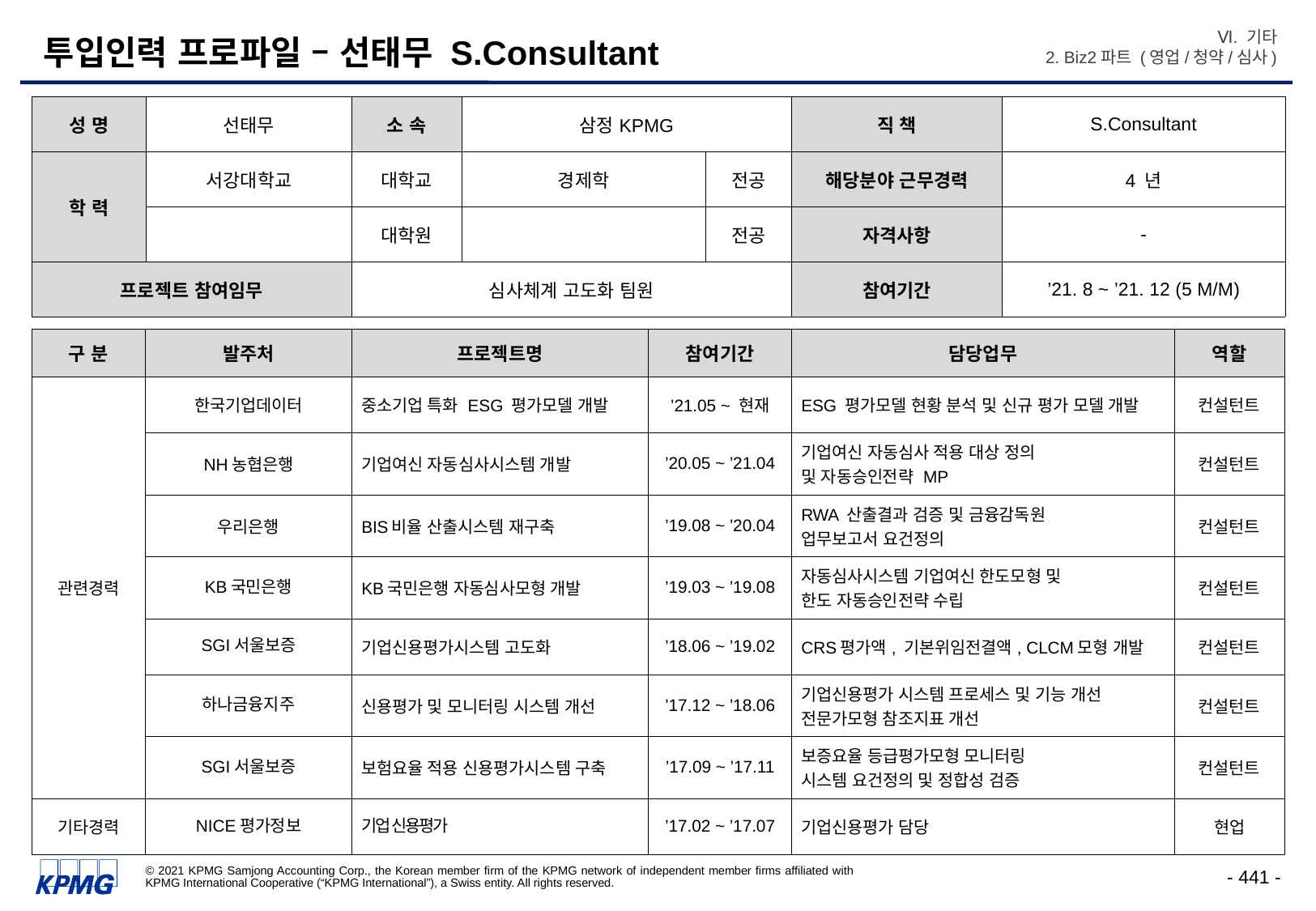

Ⅵ. 기타
2. Biz2파트 (영업/청약/심사)
# 투입인력 프로파일 – 선태무 S.Consultant
| 성 명 | 선태무 | 소 속 | 삼정KPMG |  | 직 책 | S.Consultant |
| --- | --- | --- | --- | --- | --- | --- |
| 학 력 | 서강대학교 | 대학교 | 경제학 | 전공 | 해당분야 근무경력 | 4 년 |
|  |  | 대학원 |  | 전공 | 자격사항 | - |
| 프로젝트 참여임무 |  | 심사체계 고도화 팀원 |  |  | 참여기간 | ’21. 8 ~ ’21. 12 (5 M/M) |
| 구 분 | 발주처 | 프로젝트명 | 참여기간 | 담당업무 | 역할 |
| --- | --- | --- | --- | --- | --- |
| 관련경력 | 한국기업데이터 | 중소기업 특화 ESG 평가모델 개발 | ’21.05 ~ 현재 | ESG 평가모델 현황 분석 및 신규 평가 모델 개발 | 컨설턴트 |
|  | NH농협은행 | 기업여신 자동심사시스템 개발 | ’20.05 ~ ’21.04 | 기업여신 자동심사 적용 대상 정의 및 자동승인전략 MP | 컨설턴트 |
|  | 우리은행 | BIS비율 산출시스템 재구축 | ’19.08 ~ ’20.04 | RWA 산출결과 검증 및 금융감독원 업무보고서 요건정의 | 컨설턴트 |
|  | KB국민은행 | KB국민은행 자동심사모형 개발 | ’19.03 ~ ’19.08 | 자동심사시스템 기업여신 한도모형 및 한도 자동승인전략 수립 | 컨설턴트 |
|  | SGI서울보증 | 기업신용평가시스템 고도화 | ’18.06 ~ ’19.02 | CRS평가액, 기본위임전결액, CLCM모형 개발 | 컨설턴트 |
|  | 하나금융지주 | 신용평가 및 모니터링 시스템 개선 | ’17.12 ~ ’18.06 | 기업신용평가 시스템 프로세스 및 기능 개선 전문가모형 참조지표 개선 | 컨설턴트 |
|  | SGI서울보증 | 보험요율 적용 신용평가시스템 구축 | ’17.09 ~ ’17.11 | 보증요율 등급평가모형 모니터링 시스템 요건정의 및 정합성 검증 | 컨설턴트 |
| 기타경력 | NICE평가정보 | 기업 신용평가 | ’17.02 ~ ’17.07 | 기업신용평가 담당 | 현업 |